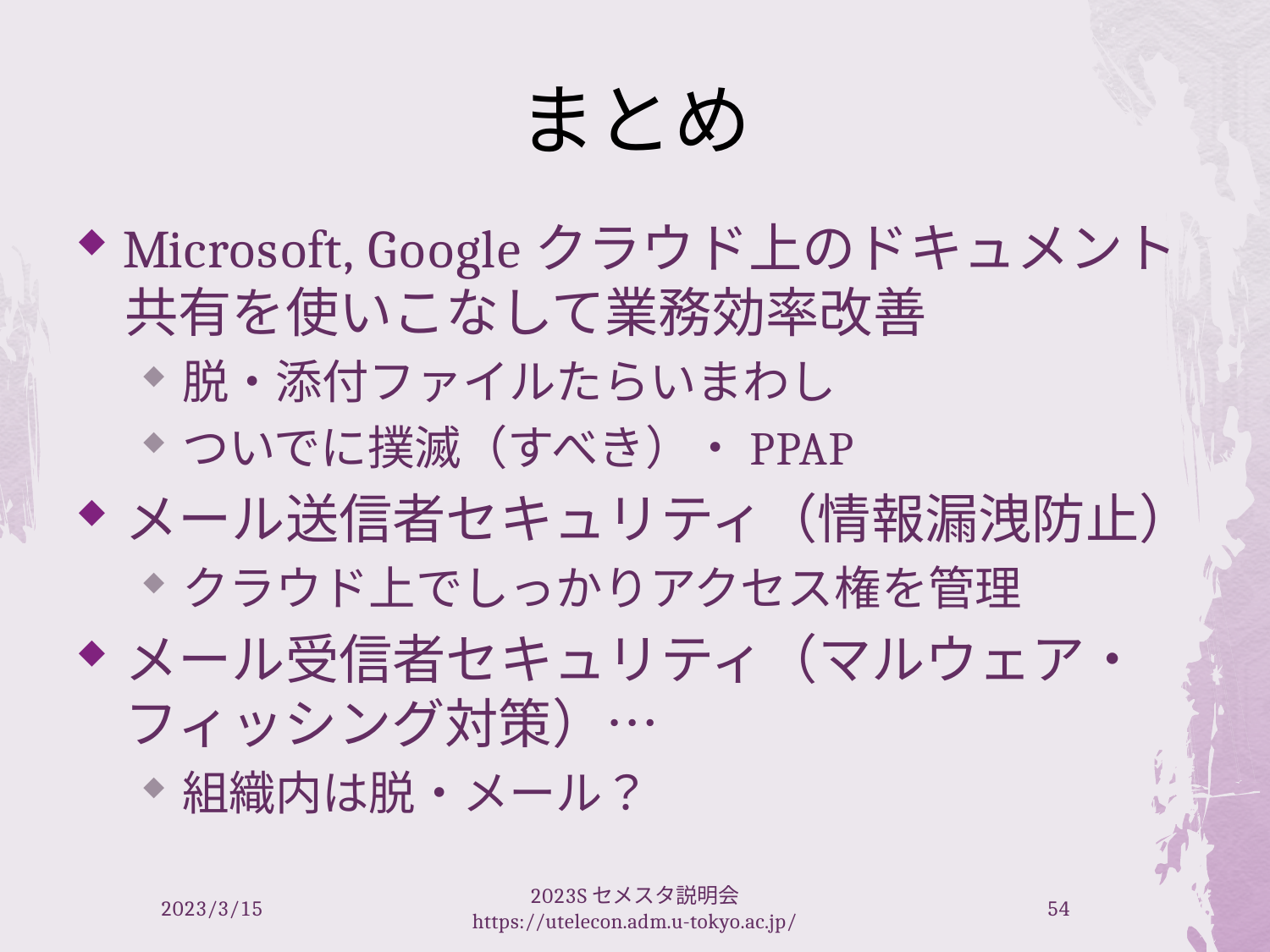

# まとめ
Microsoft, Googleクラウド上のドキュメント共有を使いこなして業務効率改善
脱・添付ファイルたらいまわし
ついでに撲滅（すべき）・PPAP
メール送信者セキュリティ（情報漏洩防止）
クラウド上でしっかりアクセス権を管理
メール受信者セキュリティ（マルウェア・フィッシング対策）…
組織内は脱・メール？
2023/3/15
2023Sセメスタ説明会 https://utelecon.adm.u-tokyo.ac.jp/
54